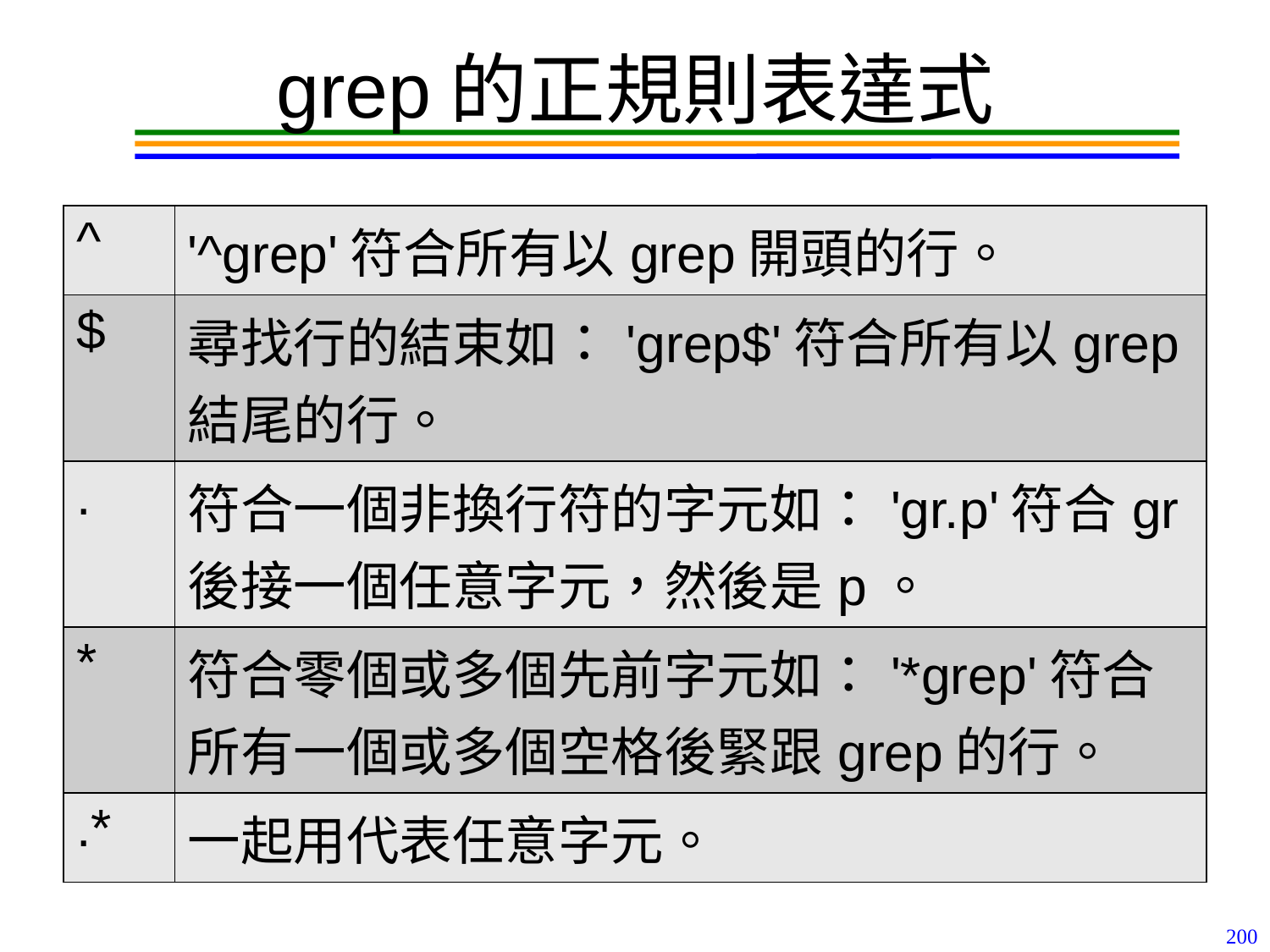

# grep的正規則表達式
| ^ | '^grep'符合所有以grep開頭的行。 |
| --- | --- |
| $ | 尋找行的結束如：'grep$'符合所有以grep結尾的行。 |
| . | 符合一個非換行符的字元如：'gr.p'符合gr後接一個任意字元，然後是p。 |
| \* | 符合零個或多個先前字元如：'\*grep'符合所有一個或多個空格後緊跟grep的行。 |
| .\* | 一起用代表任意字元。 |
200